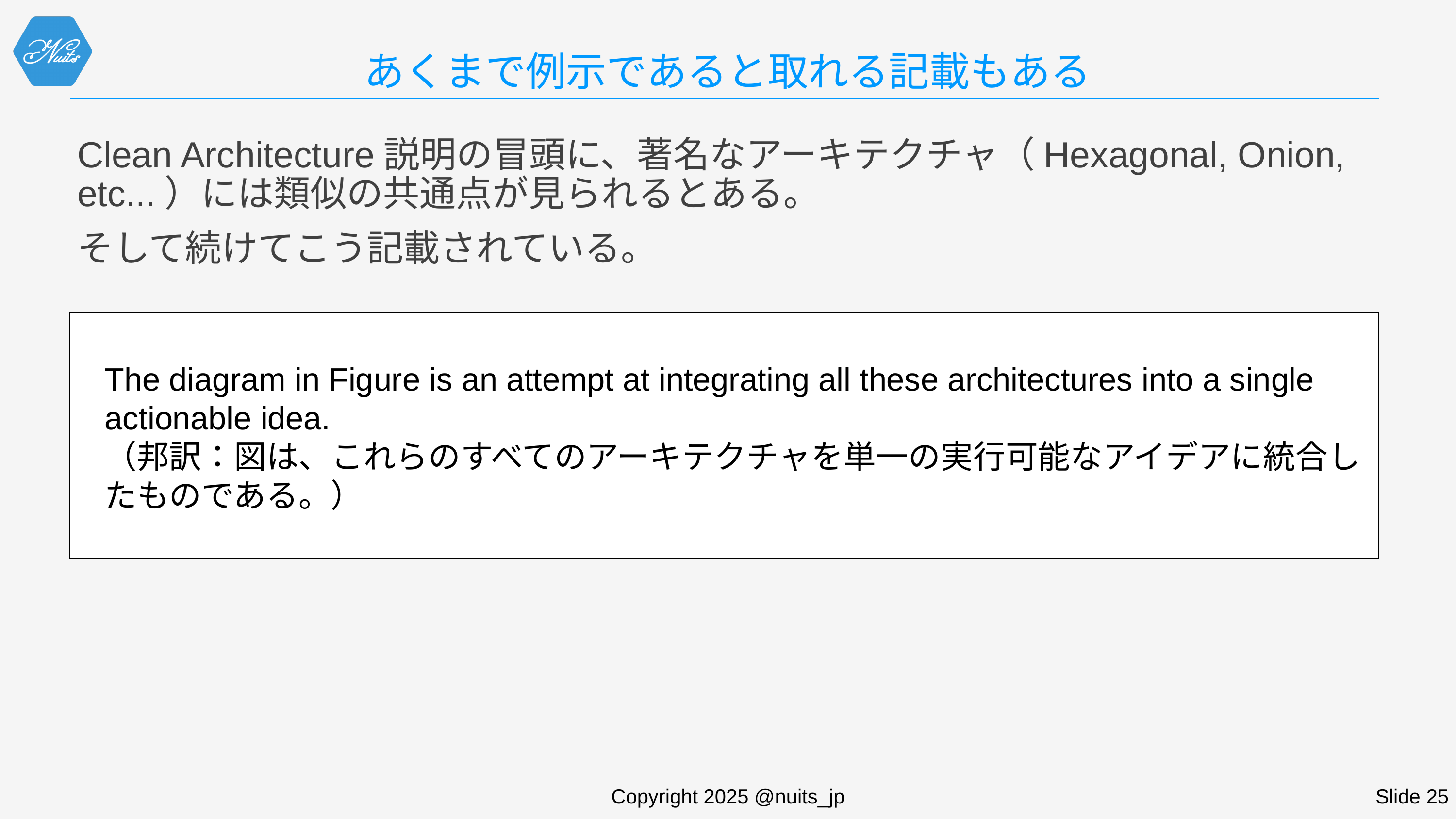

# あくまで例示であると取れる記載もある
Clean Architecture説明の冒頭に、著名なアーキテクチャ（Hexagonal, Onion, etc...）には類似の共通点が見られるとある。
そして続けてこう記載されている。
The diagram in Figure is an attempt at integrating all these architectures into a single actionable idea.
（邦訳：図は、これらのすべてのアーキテクチャを単一の実行可能なアイデアに統合したものである。）